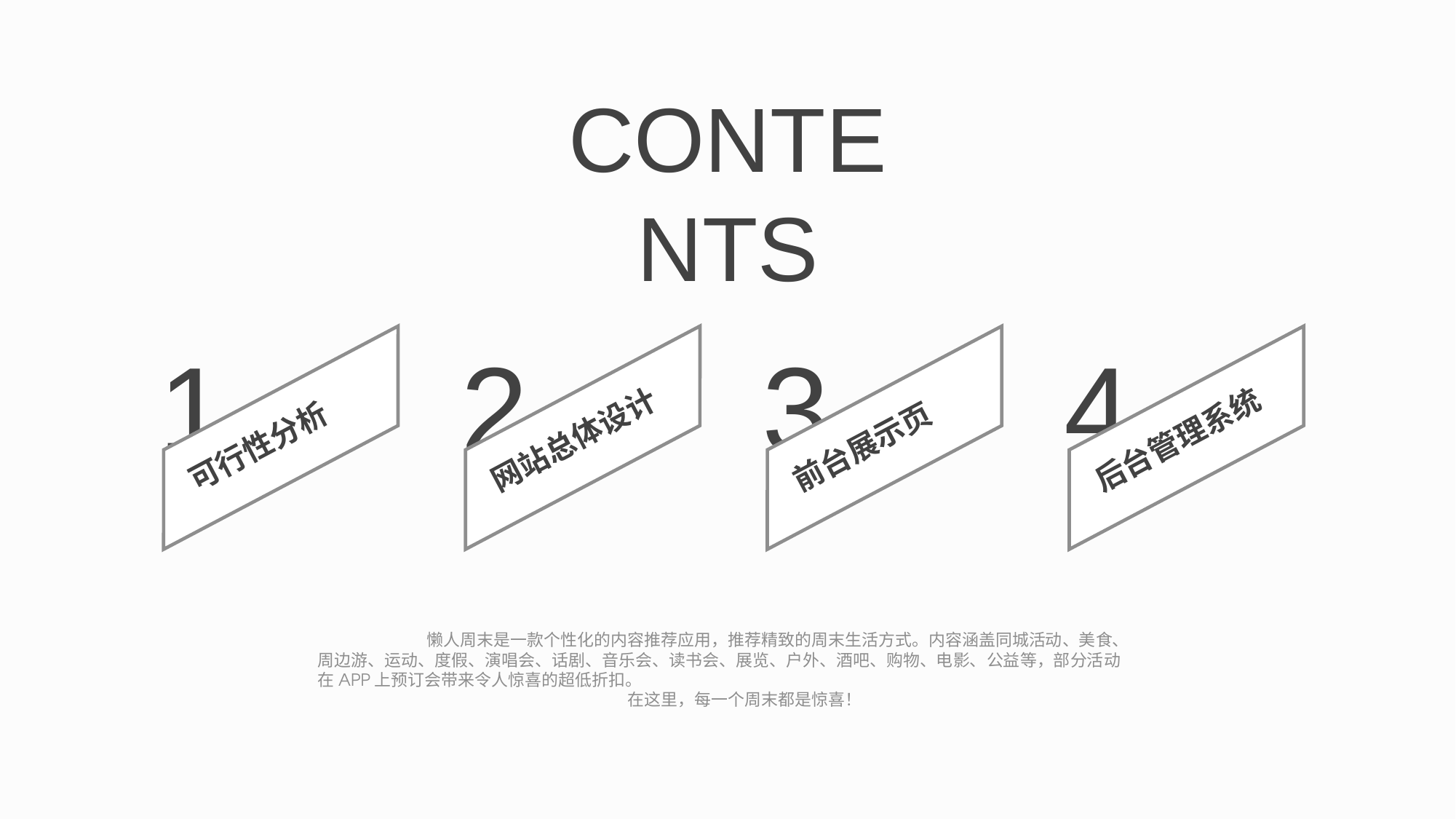

CONTENTS
1

可行性分析
2

网站总体设计
3

前台展示页
4

后台管理系统
 	懒人周末是一款个性化的内容推荐应用，推荐精致的周末生活方式。内容涵盖同城活动、美食、周边游、运动、度假、演唱会、话剧、音乐会、读书会、展览、户外、酒吧、购物、电影、公益等，部分活动在APP上预订会带来令人惊喜的超低折扣。
        在这里，每一个周末都是惊喜！